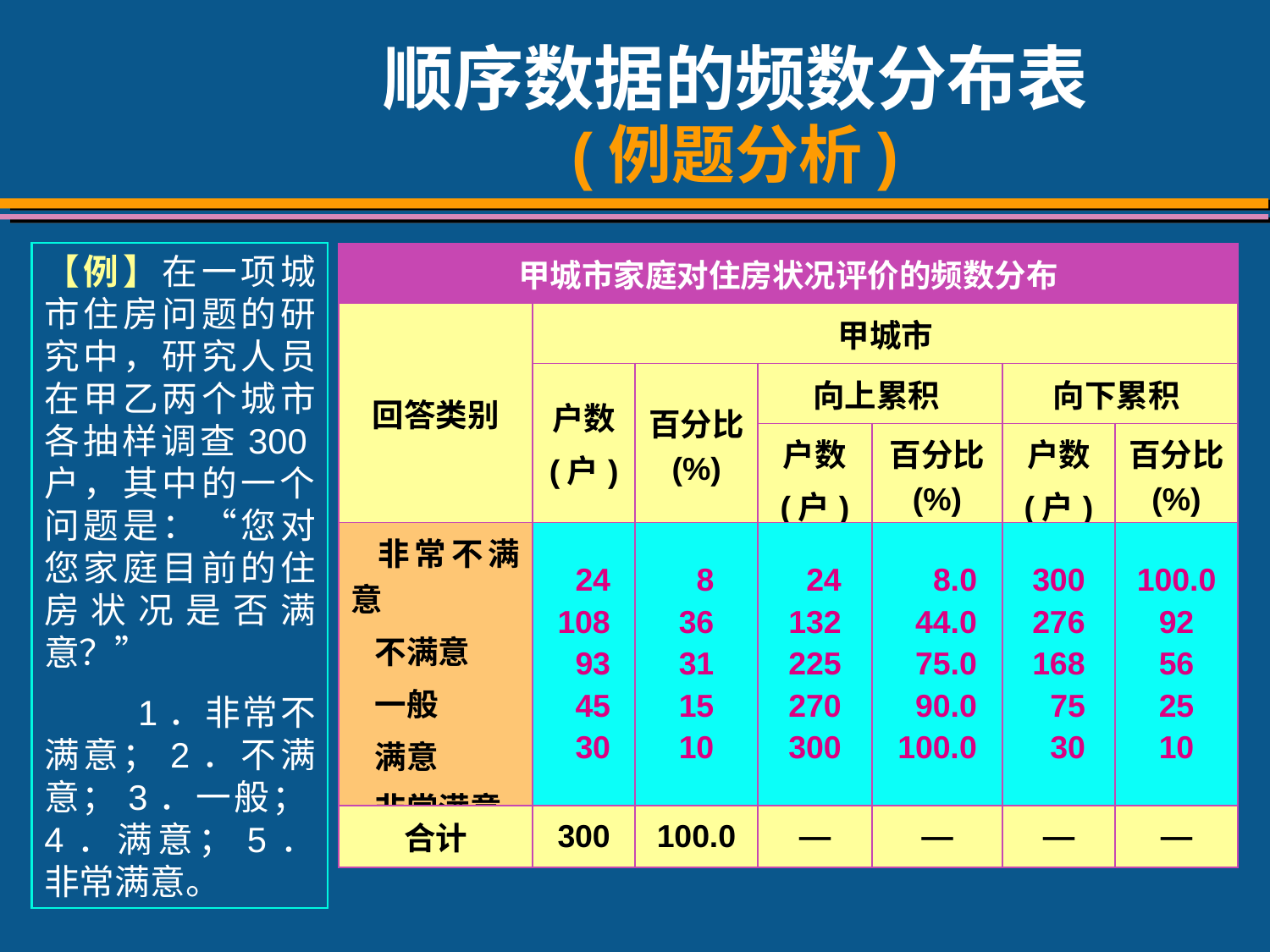

# 顺序数据的频数分布表 (例题分析)
【例】在一项城市住房问题的研究中，研究人员在甲乙两个城市各抽样调查300户，其中的一个问题是：“您对您家庭目前的住房状况是否满意？”
        1．非常不满意；2．不满意；3．一般；4．满意；5．非常满意。
| 甲城市家庭对住房状况评价的频数分布 |  |  |  |  |  |  |
| --- | --- | --- | --- | --- | --- | --- |
| 回答类别 | 甲城市 |  |  |  |  |  |
|  | 户数 (户) | 百分比 (%) | 向上累积 |  | 向下累积 |  |
|  |  |  | 户数 (户) | 百分比 (%) | 户数 (户) | 百分比 (%) |
| 非常不满意 不满意 一般 满意 非常满意 | 24 108 93 45 30 | 8 36 31 15 10 | 24 132 225 270 300 | 8.0 44.0 75.0 90.0 100.0 | 300 276 168 75 30 | 100.0 92 56 25 10 |
| 合计 | 300 | 100.0 | — | — | — | — |